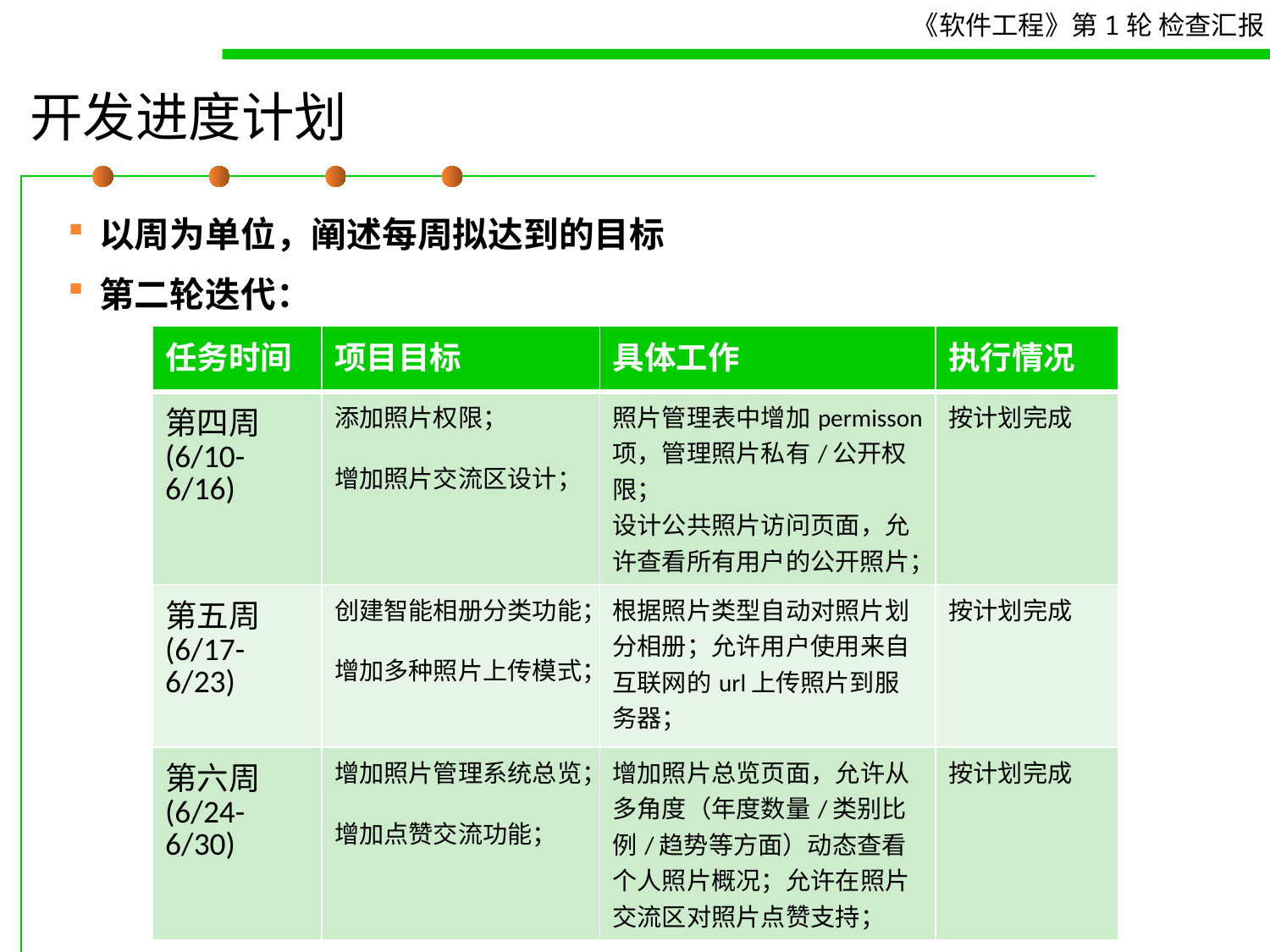

# 开发进度计划
以周为单位，阐述每周拟达到的目标
第二轮迭代：

| 任务时间 | 项目目标 | 具体工作 | 执行情况 |
| --- | --- | --- | --- |
| 第四周 (6/10-6/16) | 添加照片权限； 增加照片交流区设计； | 照片管理表中增加permisson项，管理照片私有/公开权限； 设计公共照片访问页面，允许查看所有用户的公开照片； | 按计划完成 |
| 第五周 (6/17-6/23) | 创建智能相册分类功能； 增加多种照片上传模式； | 根据照片类型自动对照片划分相册；允许用户使用来自互联网的url上传照片到服务器； | 按计划完成 |
| 第六周 (6/24-6/30) | 增加照片管理系统总览； 增加点赞交流功能； | 增加照片总览页面，允许从多角度（年度数量/类别比例/趋势等方面）动态查看个人照片概况；允许在照片交流区对照片点赞支持； | 按计划完成 |